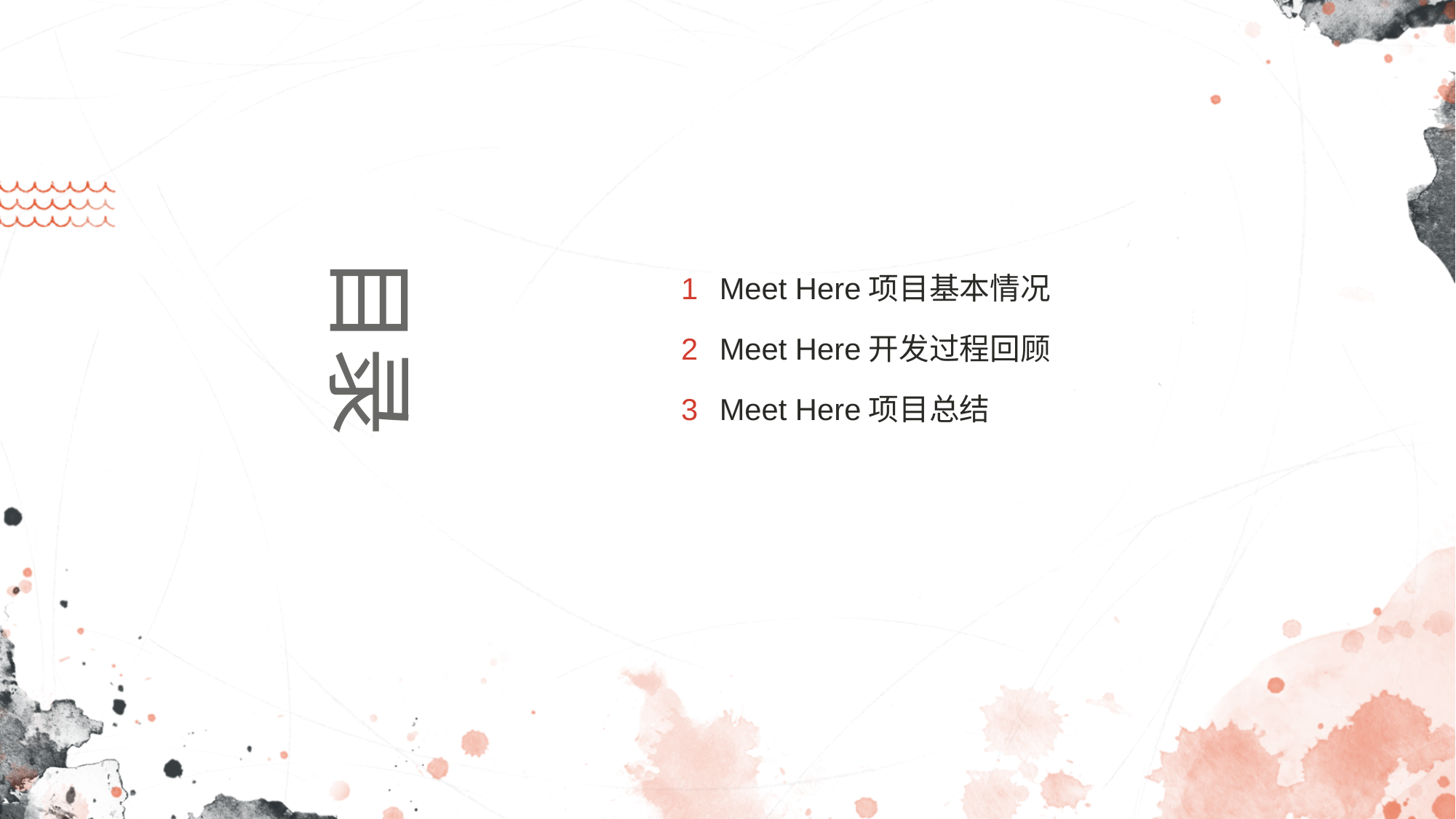

目录
1
2
3

Meet Here项目基本情况
Meet Here开发过程回顾
Meet Here项目总结